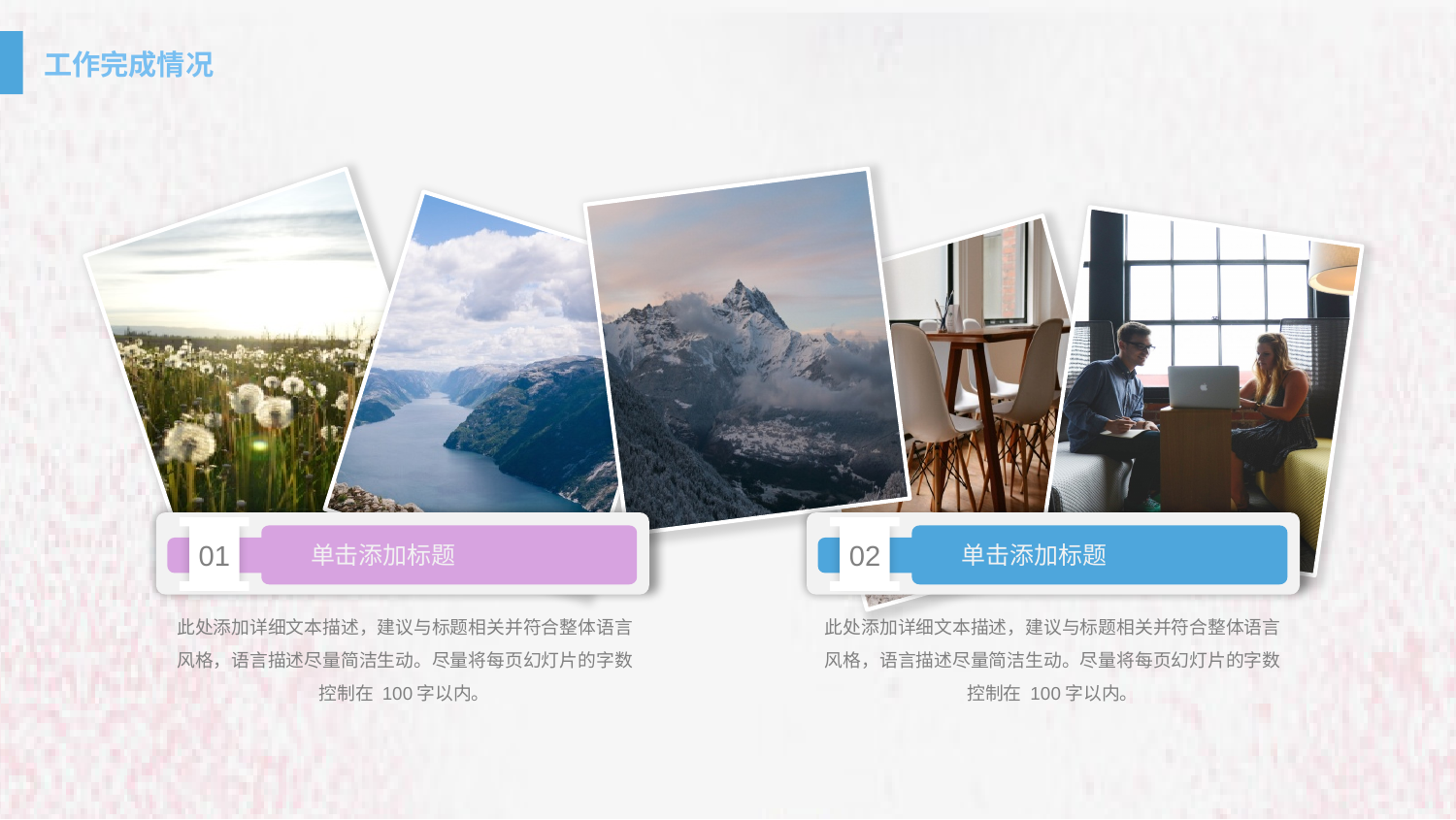

单击添加标题
01

此处添加详细文本描述，建议与标题相关并符合整体语言风格，语言描述尽量简洁生动。尽量将每页幻灯片的字数控制在 100字以内。

单击添加标题
02

此处添加详细文本描述，建议与标题相关并符合整体语言风格，语言描述尽量简洁生动。尽量将每页幻灯片的字数控制在 100字以内。